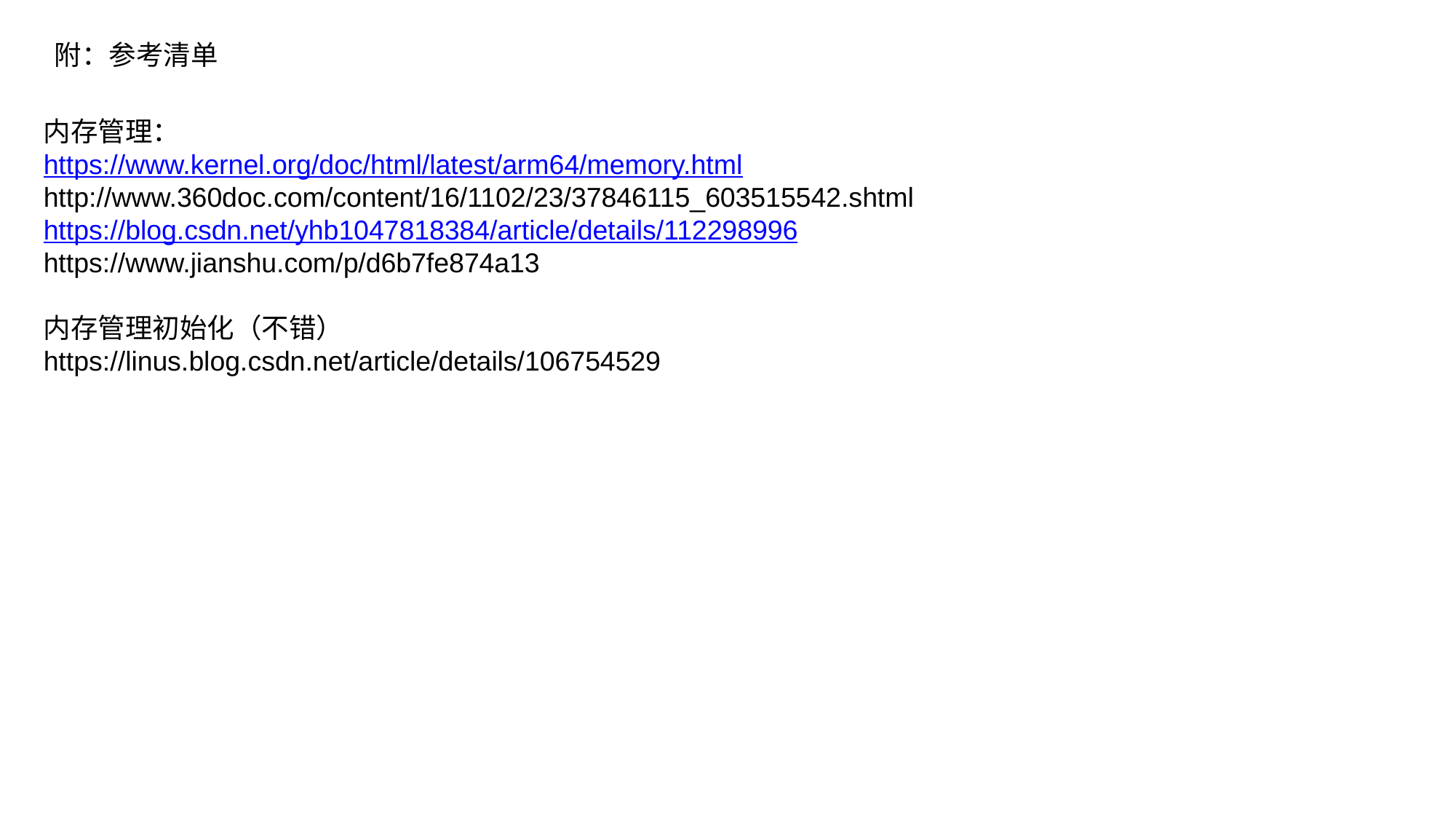

附：参考清单

内存管理：
https://www.kernel.org/doc/html/latest/arm64/memory.html
http://www.360doc.com/content/16/1102/23/37846115_603515542.shtml
https://blog.csdn.net/yhb1047818384/article/details/112298996
https://www.jianshu.com/p/d6b7fe874a13

内存管理初始化（不错）
https://linus.blog.csdn.net/article/details/106754529